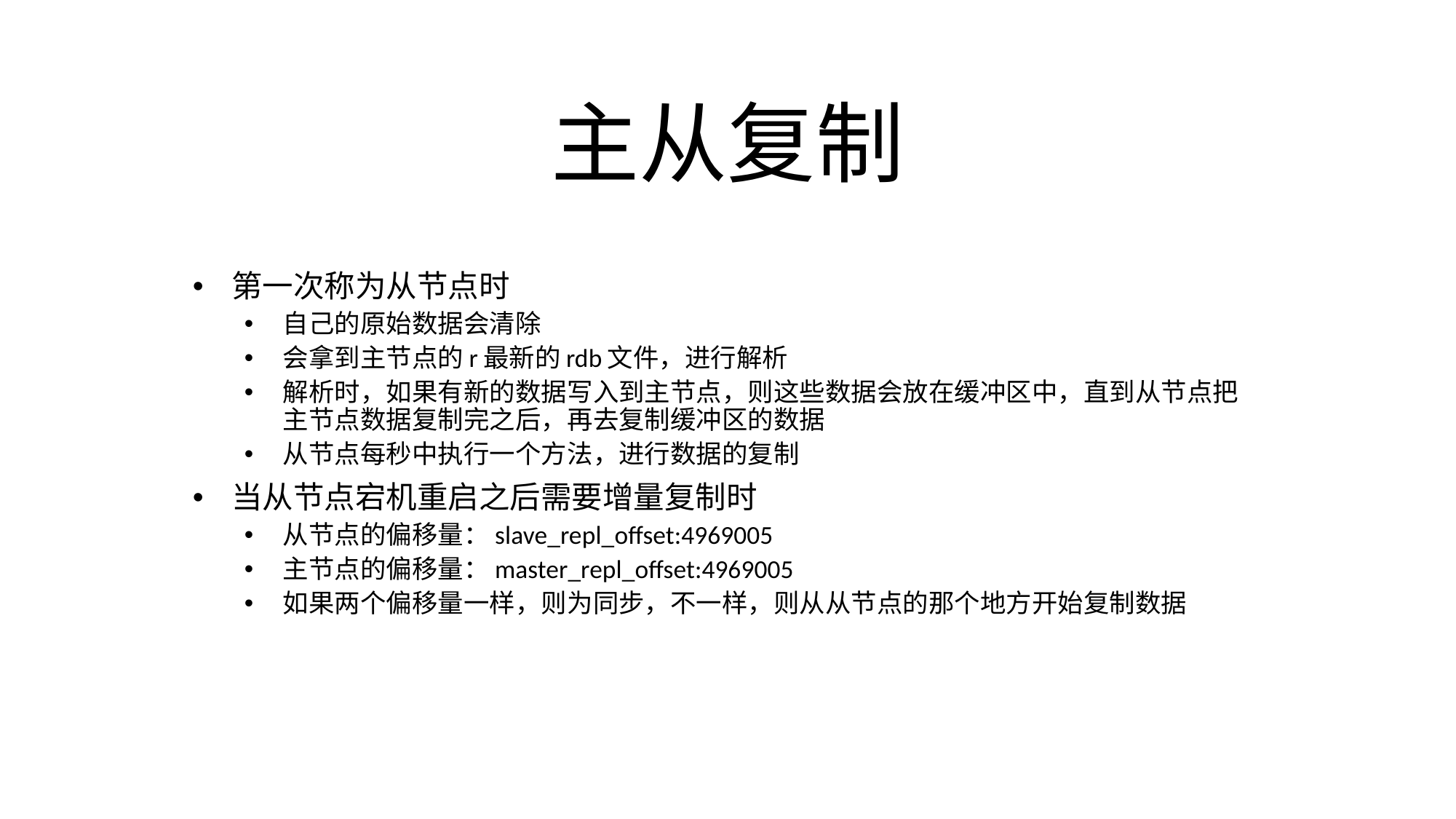

# 主从复制
第一次称为从节点时
自己的原始数据会清除
会拿到主节点的r最新的rdb文件，进行解析
解析时，如果有新的数据写入到主节点，则这些数据会放在缓冲区中，直到从节点把主节点数据复制完之后，再去复制缓冲区的数据
从节点每秒中执行一个方法，进行数据的复制
当从节点宕机重启之后需要增量复制时
从节点的偏移量：slave_repl_offset:4969005
主节点的偏移量：master_repl_offset:4969005
如果两个偏移量一样，则为同步，不一样，则从从节点的那个地方开始复制数据